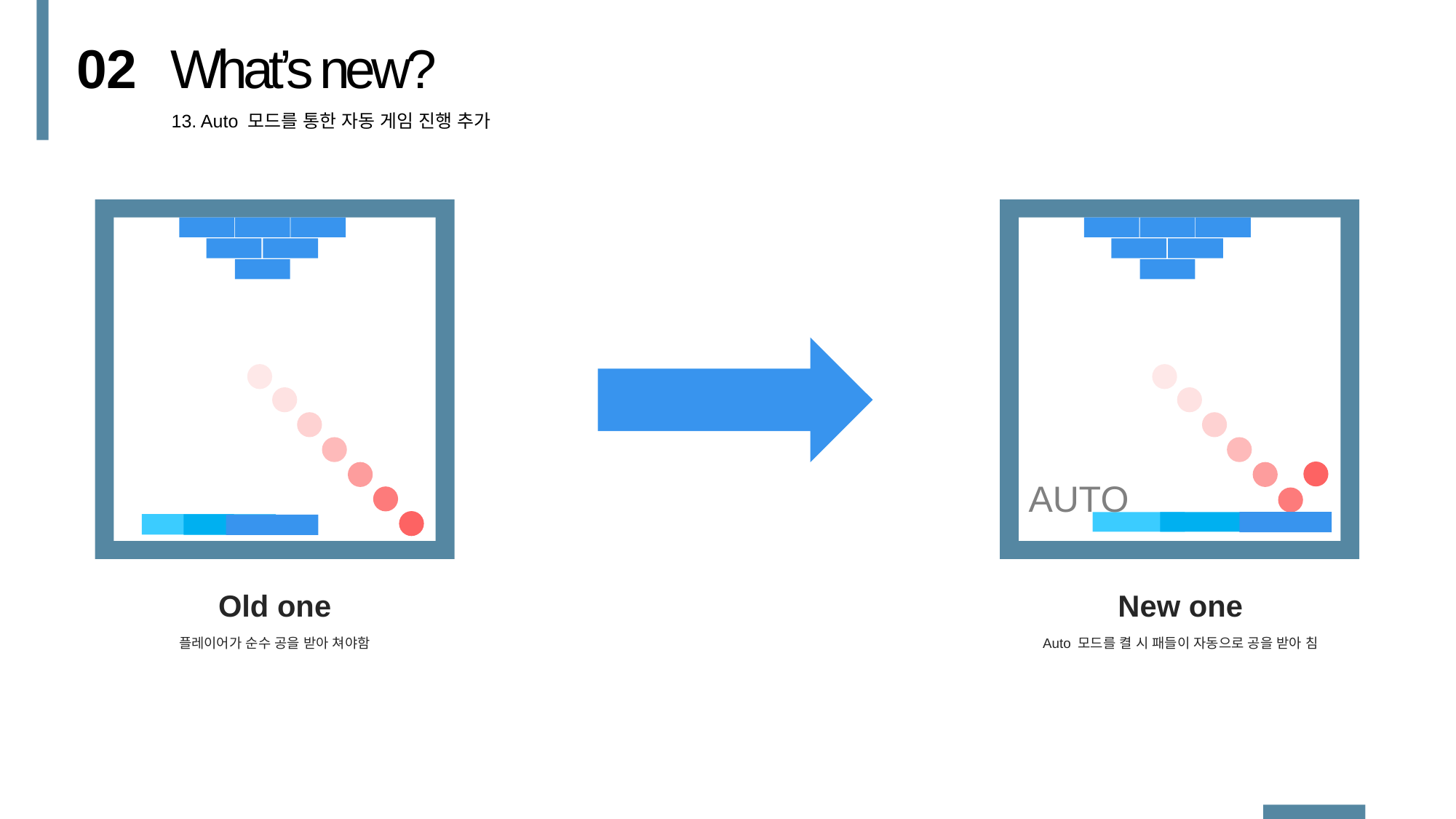

02
What’s new?
13. Auto 모드를 통한 자동 게임 진행 추가

AUTO

Old one
플레이어가 순수 공을 받아 쳐야함
New one
Auto 모드를 켤 시 패들이 자동으로 공을 받아 침